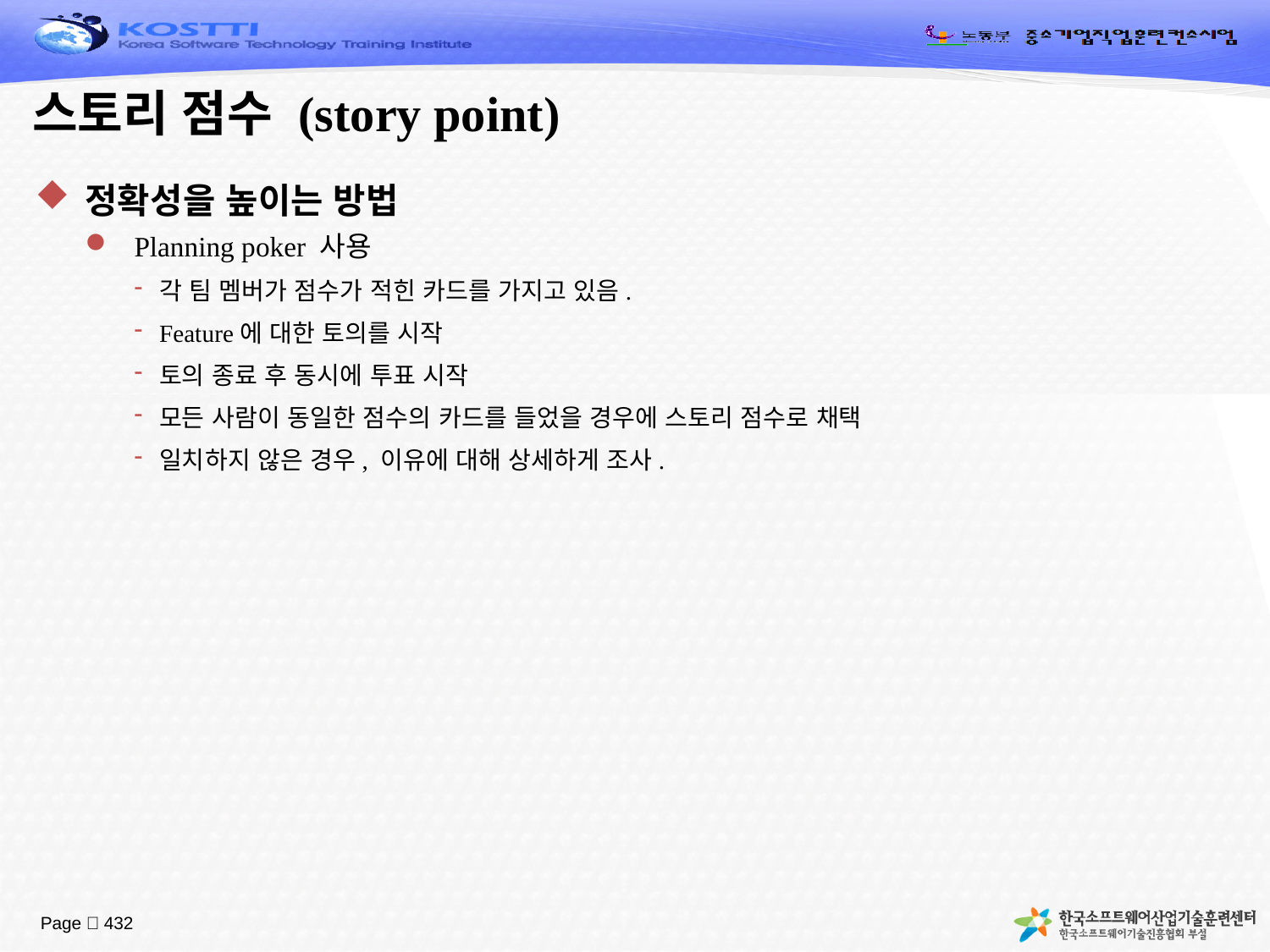

# 스토리 점수 (story point)
정확성을 높이는 방법
Planning poker 사용
각 팀 멤버가 점수가 적힌 카드를 가지고 있음.
Feature에 대한 토의를 시작
토의 종료 후 동시에 투표 시작
모든 사람이 동일한 점수의 카드를 들었을 경우에 스토리 점수로 채택
일치하지 않은 경우, 이유에 대해 상세하게 조사.